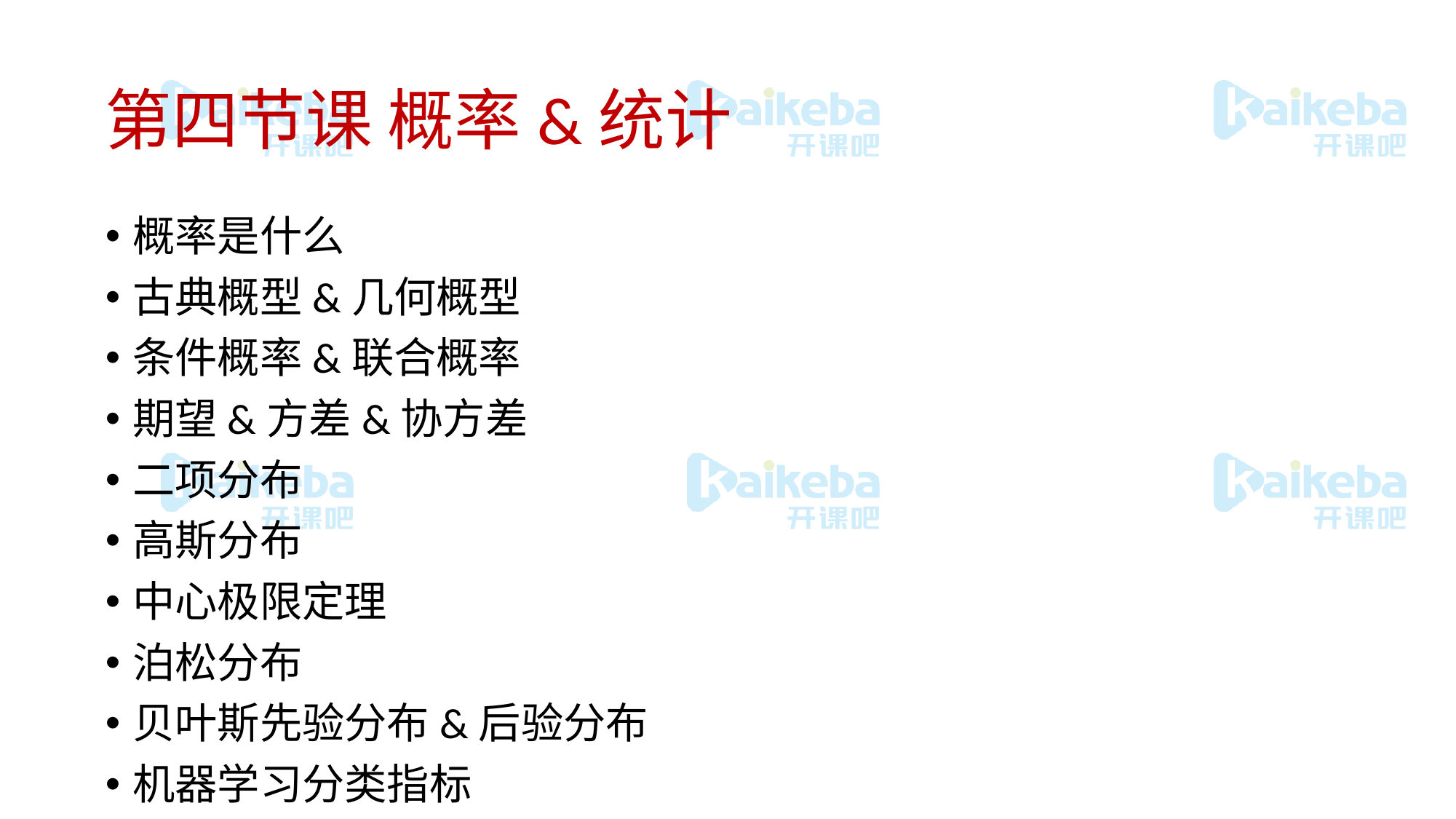

# 第四节课 概率&统计
概率是什么
古典概型&几何概型
条件概率&联合概率
期望&方差&协方差
二项分布
高斯分布
中心极限定理
泊松分布
贝叶斯先验分布&后验分布
机器学习分类指标